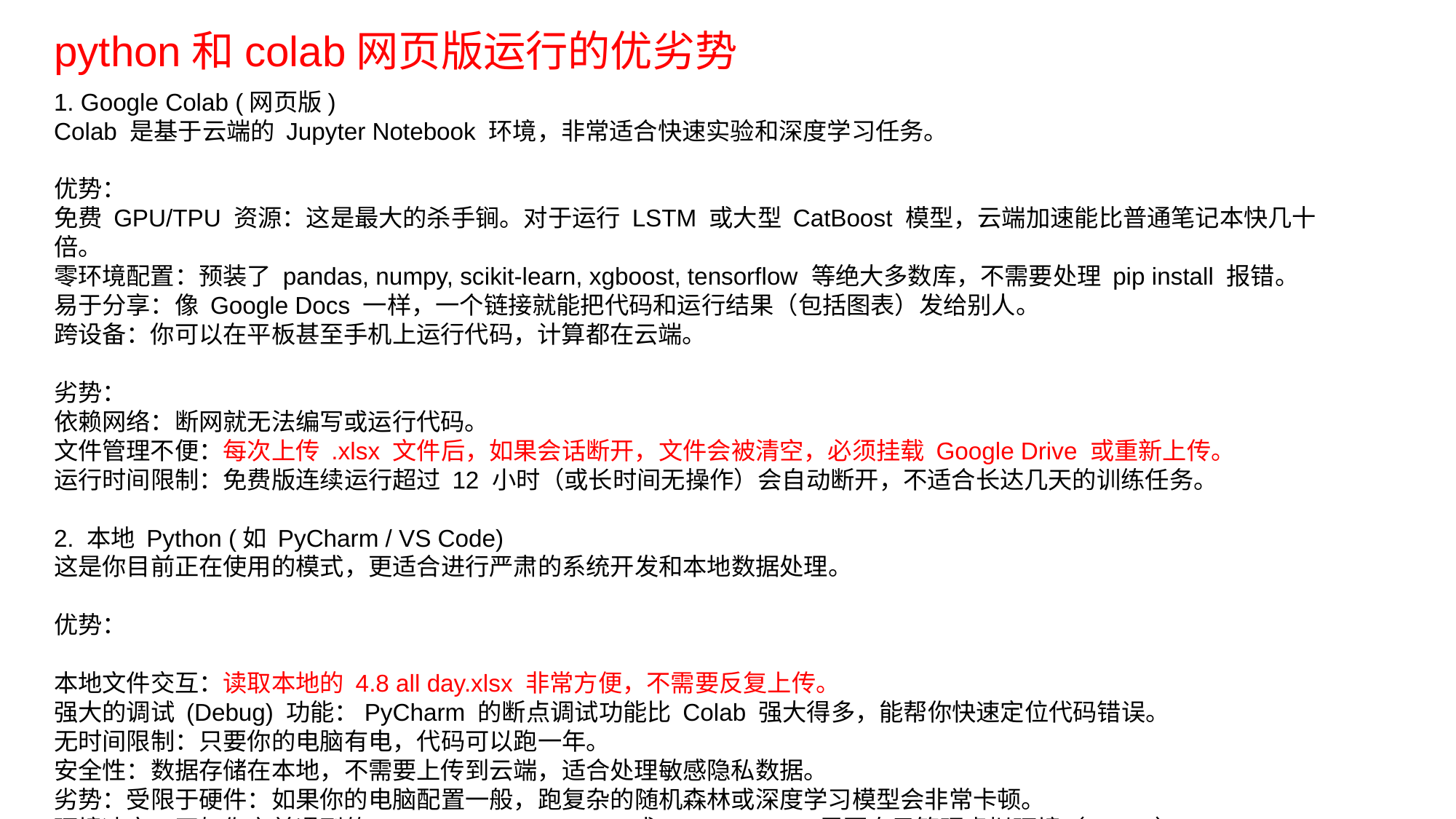

python和colab网页版运行的优劣势
1. Google Colab (网页版)
Colab 是基于云端的 Jupyter Notebook 环境，非常适合快速实验和深度学习任务。

优势：
免费 GPU/TPU 资源：这是最大的杀手锏。对于运行 LSTM 或大型 CatBoost 模型，云端加速能比普通笔记本快几十倍。
零环境配置：预装了 pandas, numpy, scikit-learn, xgboost, tensorflow 等绝大多数库，不需要处理 pip install 报错。
易于分享：像 Google Docs 一样，一个链接就能把代码和运行结果（包括图表）发给别人。
跨设备：你可以在平板甚至手机上运行代码，计算都在云端。

劣势：
依赖网络：断网就无法编写或运行代码。
文件管理不便：每次上传 .xlsx 文件后，如果会话断开，文件会被清空，必须挂载 Google Drive 或重新上传。
运行时间限制：免费版连续运行超过 12 小时（或长时间无操作）会自动断开，不适合长达几天的训练任务。

2. 本地 Python (如 PyCharm / VS Code)
这是你目前正在使用的模式，更适合进行严肃的系统开发和本地数据处理。

优势：

本地文件交互：读取本地的 4.8 all day.xlsx 非常方便，不需要反复上传。
强大的调试 (Debug) 功能：PyCharm 的断点调试功能比 Colab 强大得多，能帮你快速定位代码错误。
无时间限制：只要你的电脑有电，代码可以跑一年。
安全性：数据存储在本地，不需要上传到云端，适合处理敏感隐私数据。
劣势：受限于硬件：如果你的电脑配置一般，跑复杂的随机森林或深度学习模型会非常卡顿。
环境冲突：正如你之前遇到的 ModuleNotFoundError 或 ImportError，需要自己管理虚拟环境（.venv）。